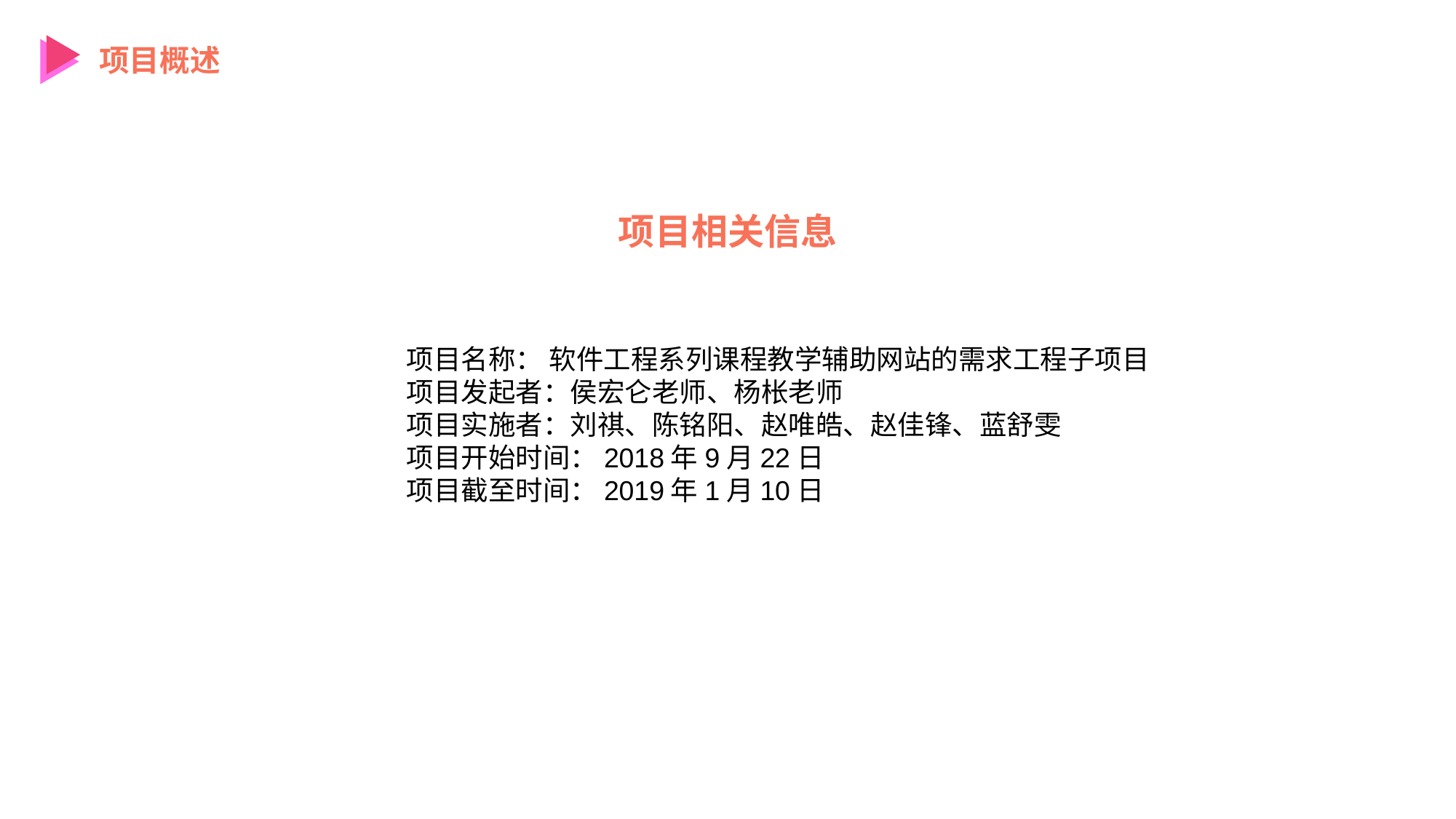

项目概述
项目相关信息
项目名称： 软件工程系列课程教学辅助网站的需求工程子项目
项目发起者：侯宏仑老师、杨枨老师
项目实施者：刘祺、陈铭阳、赵唯皓、赵佳锋、蓝舒雯
项目开始时间：2018年9月22日
项目截至时间：2019年1月10日